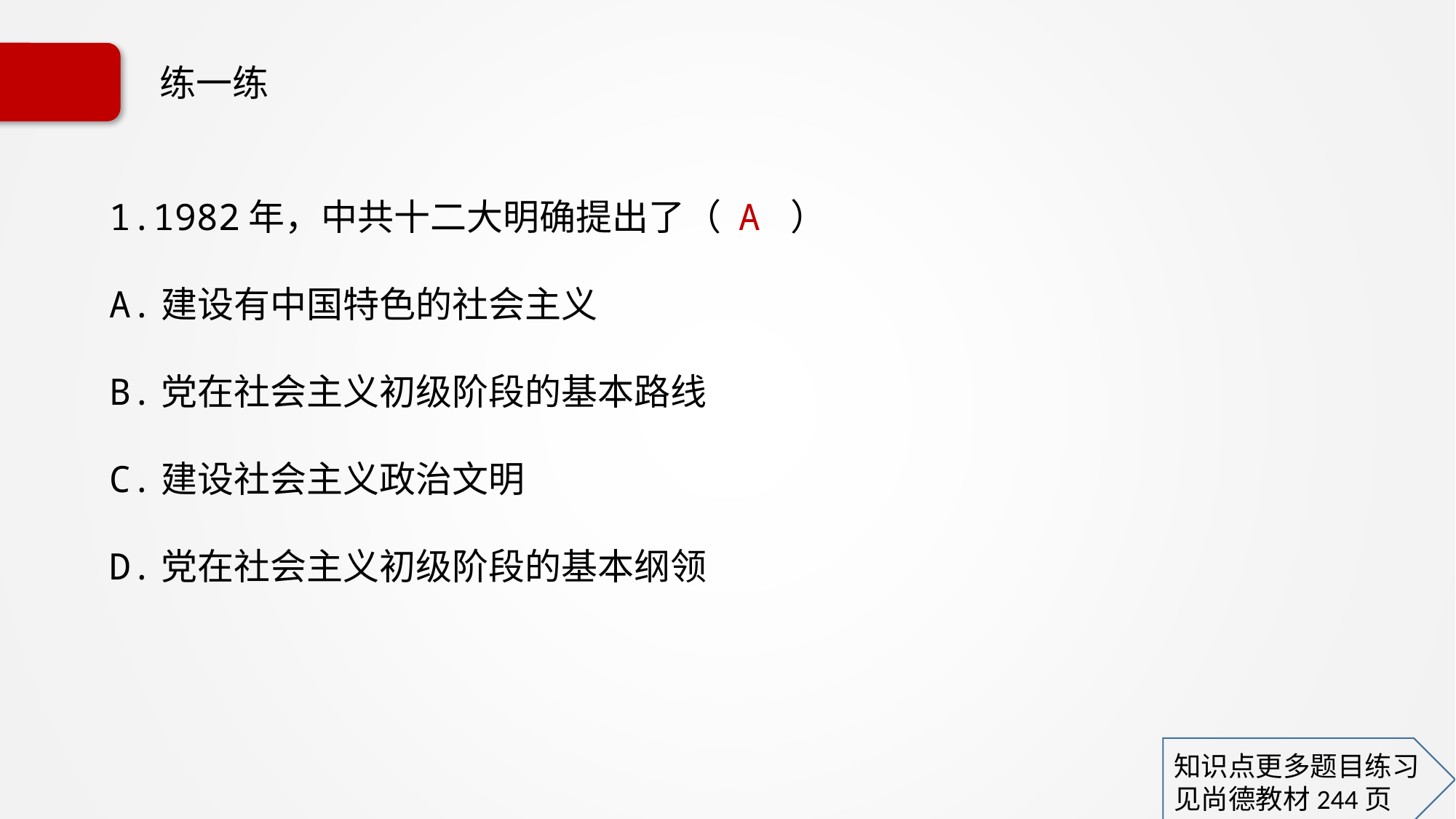

# 练一练
1.1982年，中共十二大明确提出了（ A ）

A.建设有中国特色的社会主义

B.党在社会主义初级阶段的基本路线

C.建设社会主义政治文明

D.党在社会主义初级阶段的基本纲领

知识点更多题目练习
见尚德教材244页